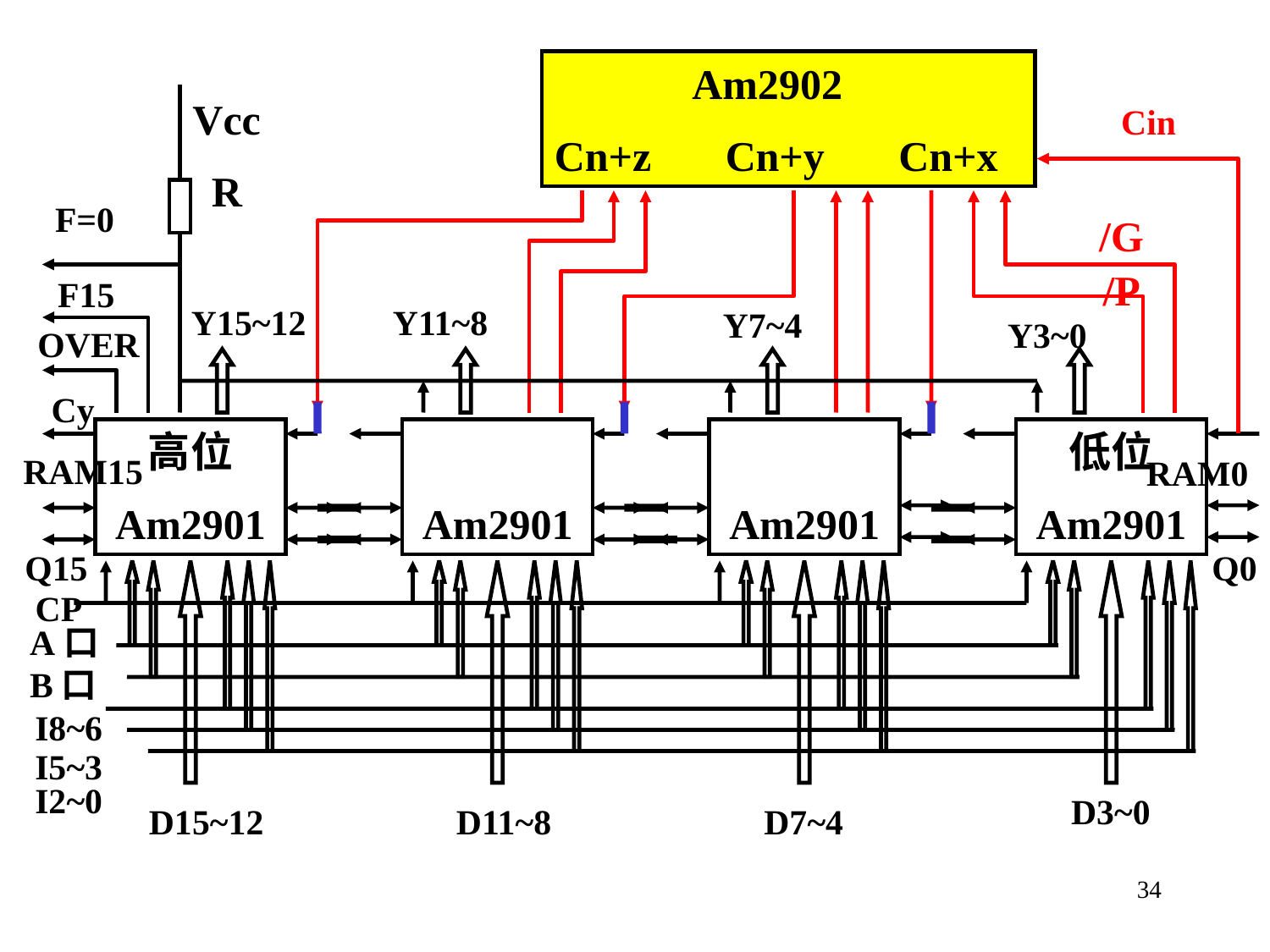

Am2902
Cn+z       Cn+y       Cn+x
片间高速进位用 Am2902

Vcc
R
Cin

F=0

  /G
  /P

F15
Y15~12
Y11~8
Y7~4
Y3~0
OVER

Cy

高位
Am2901

Am2901

Am2901
低位
Am2901

RAM15
RAM0

Q15

Q0

CP

A口

B口

I8~6
I5~3
I2~0

D3~0
D15~12
D11~8
D7~4
34